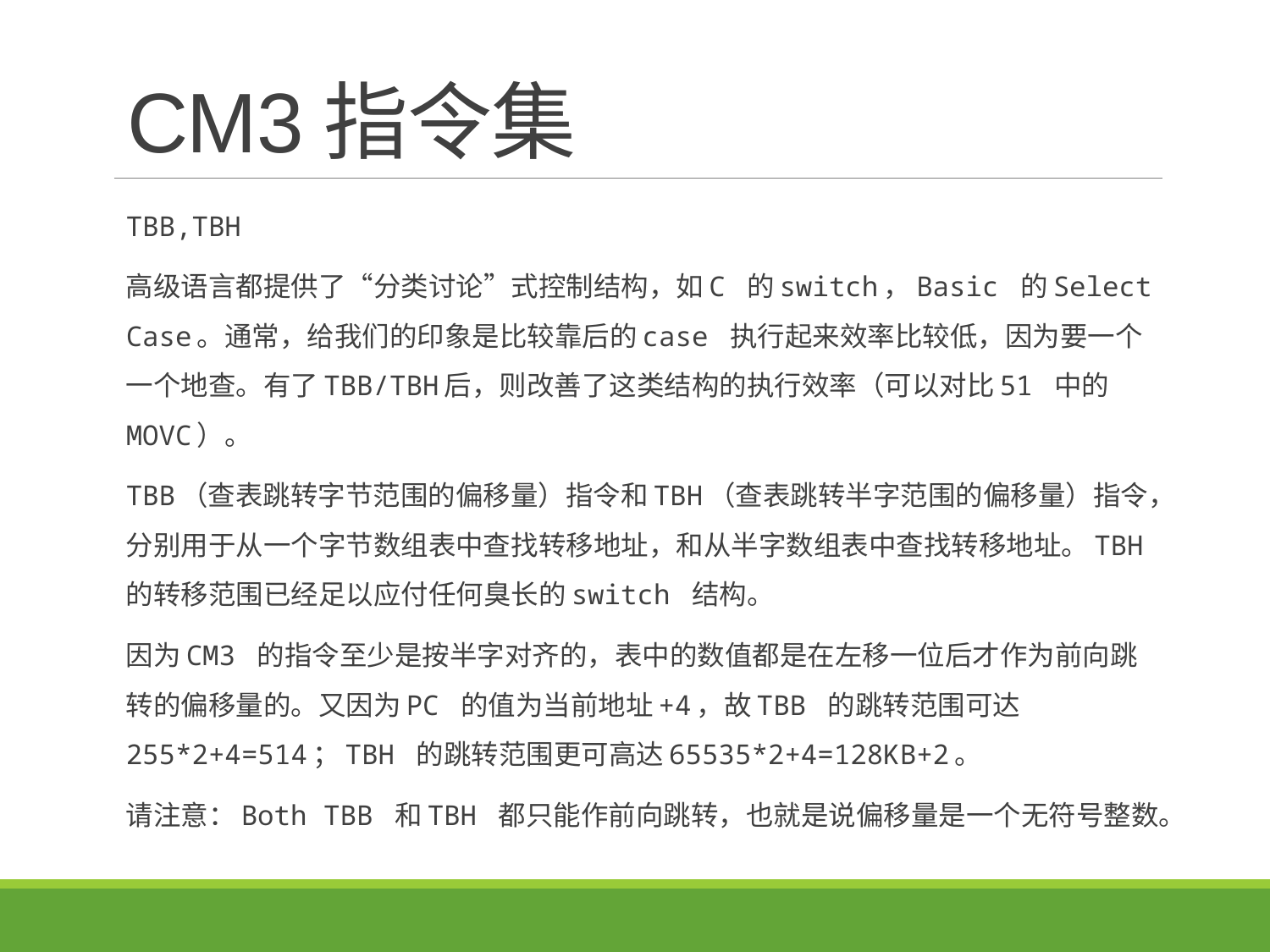

# CM3指令集
TBB,TBH
高级语言都提供了“分类讨论”式控制结构，如C 的switch，Basic 的Select Case。通常，给我们的印象是比较靠后的case 执行起来效率比较低，因为要一个一个地查。有了TBB/TBH后，则改善了这类结构的执行效率（可以对比51 中的MOVC）。
TBB（查表跳转字节范围的偏移量）指令和TBH（查表跳转半字范围的偏移量）指令，分别用于从一个字节数组表中查找转移地址，和从半字数组表中查找转移地址。TBH 的转移范围已经足以应付任何臭长的switch 结构。
因为CM3 的指令至少是按半字对齐的，表中的数值都是在左移一位后才作为前向跳转的偏移量的。又因为PC 的值为当前地址+4，故TBB 的跳转范围可达255*2+4=514；TBH 的跳转范围更可高达65535*2+4=128KB+2。
请注意：Both TBB 和TBH 都只能作前向跳转，也就是说偏移量是一个无符号整数。